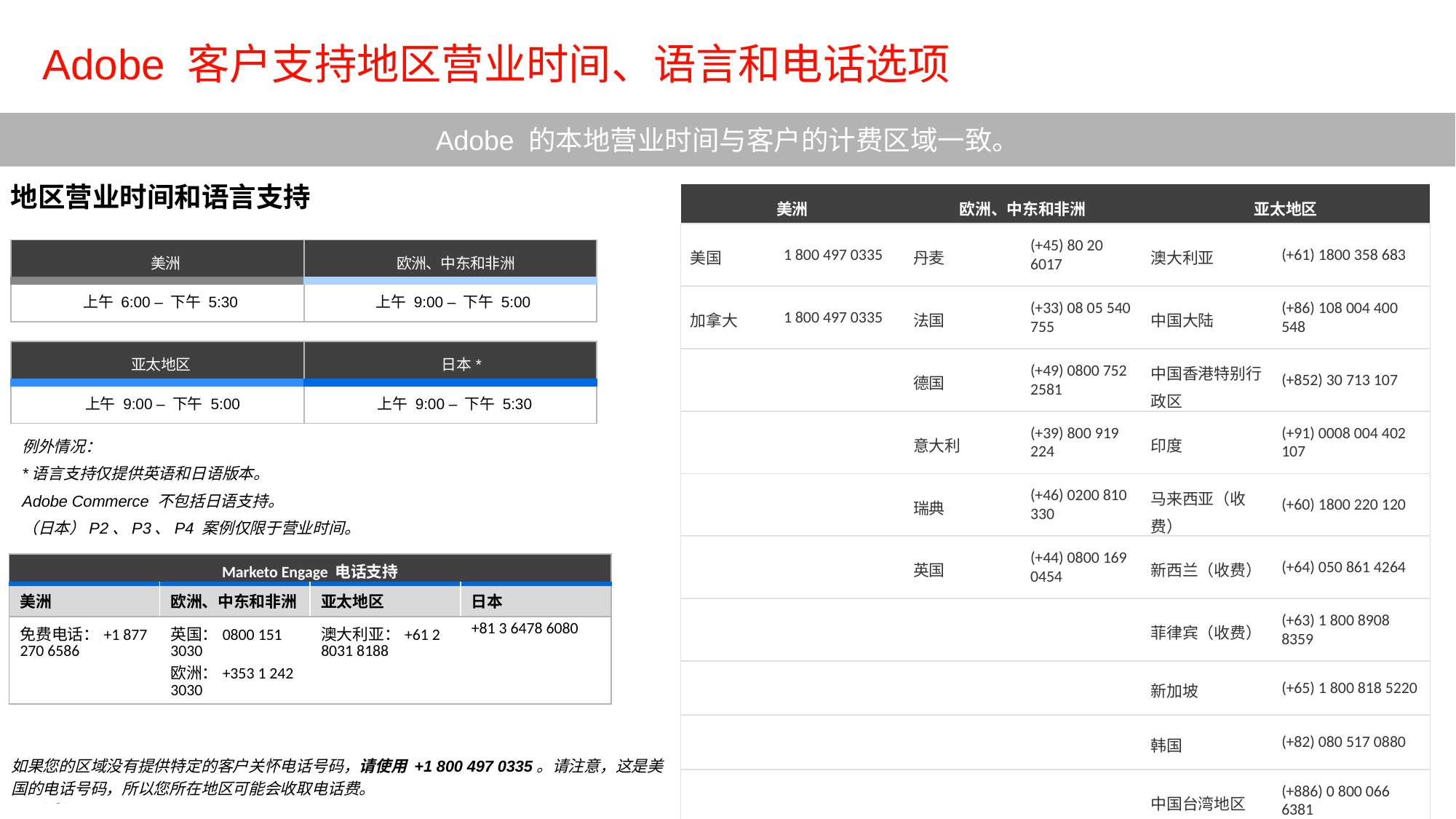

# Adobe 客户支持地区营业时间、语言和电话选项
Adobe 的本地营业时间与客户的计费区域一致。
地区营业时间和语言支持

| 美洲 |  | 欧洲、中东和非洲 |  | 亚太地区 |  |
| --- | --- | --- | --- | --- | --- |
| 美国 | 1 800 497 0335 | 丹麦 | (+45) 80 20 6017 | 澳大利亚 | (+61) 1800 358 683 |
| 加拿大 | 1 800 497 0335 | 法国 | (+33) 08 05 540 755 | 中国大陆 | (+86) 108 004 400 548 |
|  |  | 德国 | (+49) 0800 752 2581 | 中国香港特别行政区 | (+852) 30 713 107 |
|  |  | 意大利 | (+39) 800 919 224 | 印度 | (+91) 0008 004 402 107 |
|  |  | 瑞典 | (+46) 0200 810 330 | 马来西亚（收费） | (+60) 1800 220 120 |
|  |  | 英国 | (+44) 0800 169 0454 | 新西兰（收费） | (+64) 050 861 4264 |
|  |  |  |  | 菲律宾（收费） | (+63) 1 800 8908 8359 |
|  |  |  |  | 新加坡 | (+65) 1 800 818 5220 |
|  |  |  |  | 韩国 | (+82) 080 517 0880 |
|  |  |  |  | 中国台湾地区 | (+886) 0 800 066 6381 |
| 美洲 | 欧洲、中东和非洲 |
| --- | --- |
| 上午 6:00 – 下午 5:30 | 上午 9:00 – 下午 5:00 |
| 亚太地区 | 日本\* |
| --- | --- |
| 上午 9:00 – 下午 5:00 | 上午 9:00 – 下午 5:30 |
例外情况：
*语言支持仅提供英语和日语版本。
Adobe Commerce 不包括日语支持。
（日本）P2、P3、P4 案例仅限于营业时间。
| Marketo Engage 电话支持 |  |  |  |
| --- | --- | --- | --- |
| 美洲 | 欧洲、中东和非洲 | 亚太地区 | 日本 |
| 免费电话：+1 877 270 6586 | 英国：0800 151 3030  欧洲：+353 1 242 3030 | 澳大利亚：+61 2 8031 8188 | +81 3 6478 6080 |
如果您的区域没有提供特定的客户关怀电话号码，请使用 +1 800 497 0335。请注意，这是美国的电话号码，所以您所在地区可能会收取电话费。